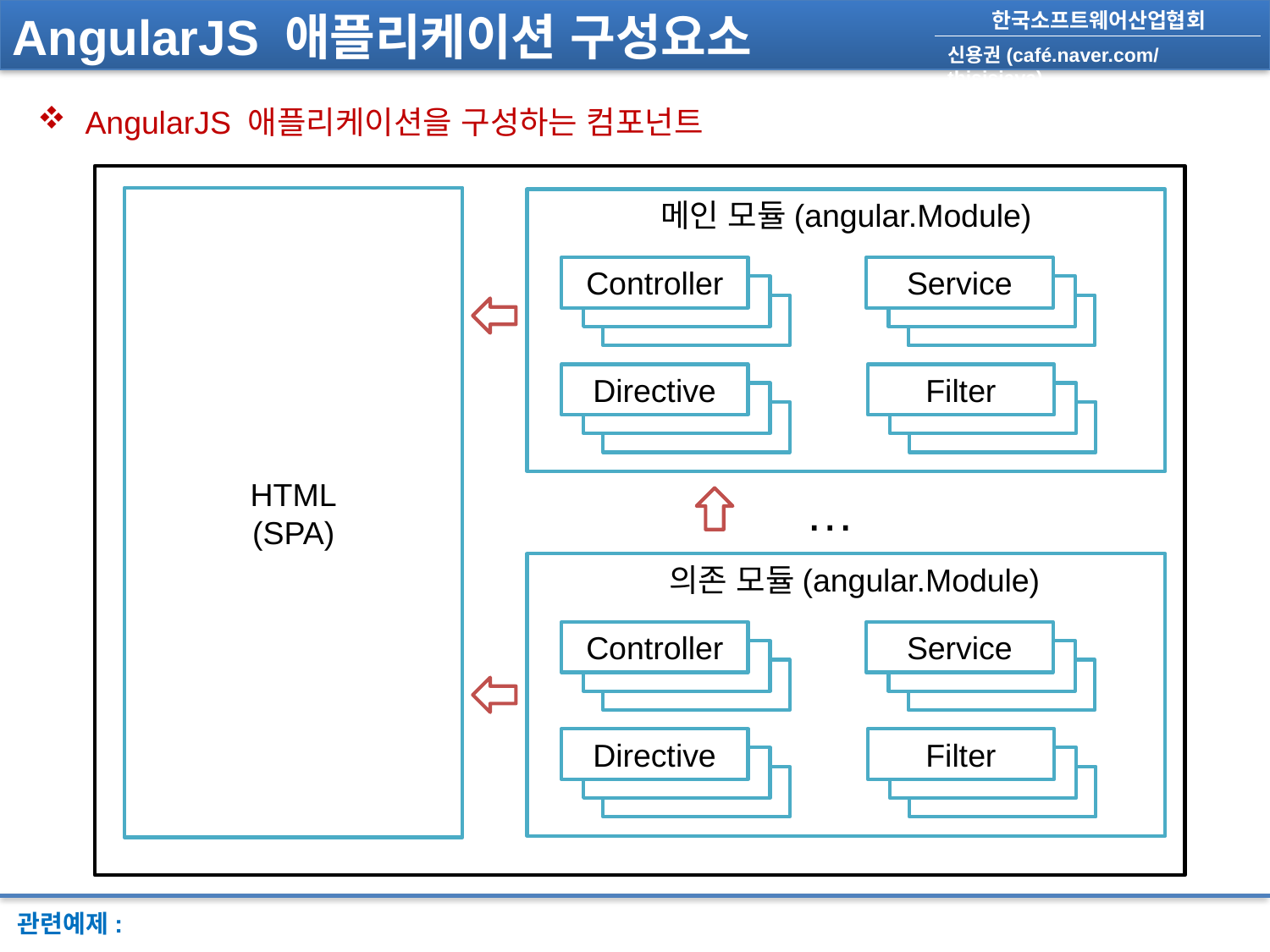

# AngularJS 애플리케이션 구성요소
AngularJS 애플리케이션을 구성하는 컴포넌트

HTML
(SPA)
메인 모듈(angular.Module)
Controller

Service

Directive

Filter

…

 의존 모듈(angular.Module)
Controller

Service

Directive

Filter